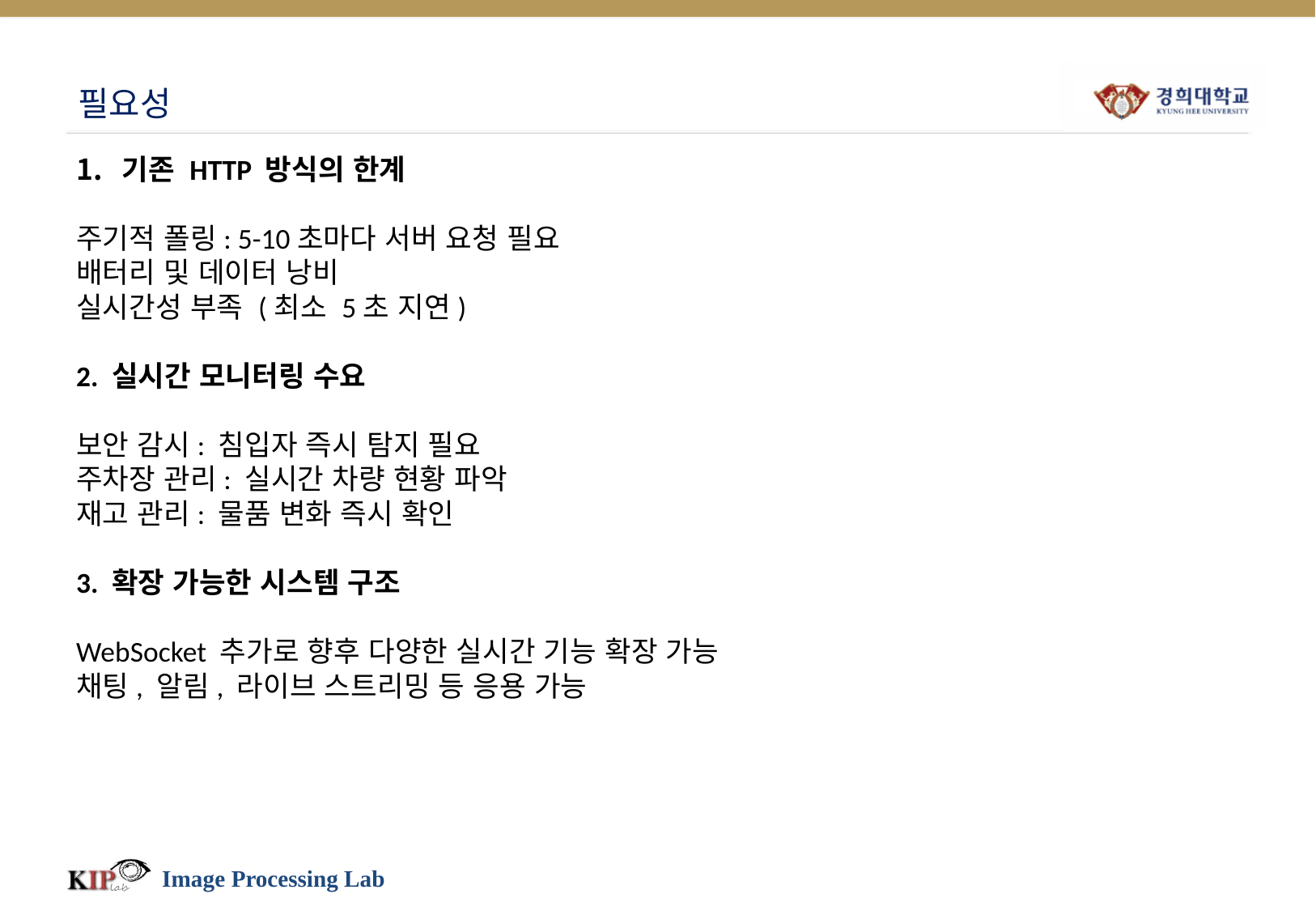

# 필요성
기존 HTTP 방식의 한계

주기적 폴링: 5-10초마다 서버 요청 필요
배터리 및 데이터 낭비
실시간성 부족 (최소 5초 지연)

2. 실시간 모니터링 수요

보안 감시: 침입자 즉시 탐지 필요
주차장 관리: 실시간 차량 현황 파악
재고 관리: 물품 변화 즉시 확인

3. 확장 가능한 시스템 구조

WebSocket 추가로 향후 다양한 실시간 기능 확장 가능
채팅, 알림, 라이브 스트리밍 등 응용 가능

Image Processing Lab